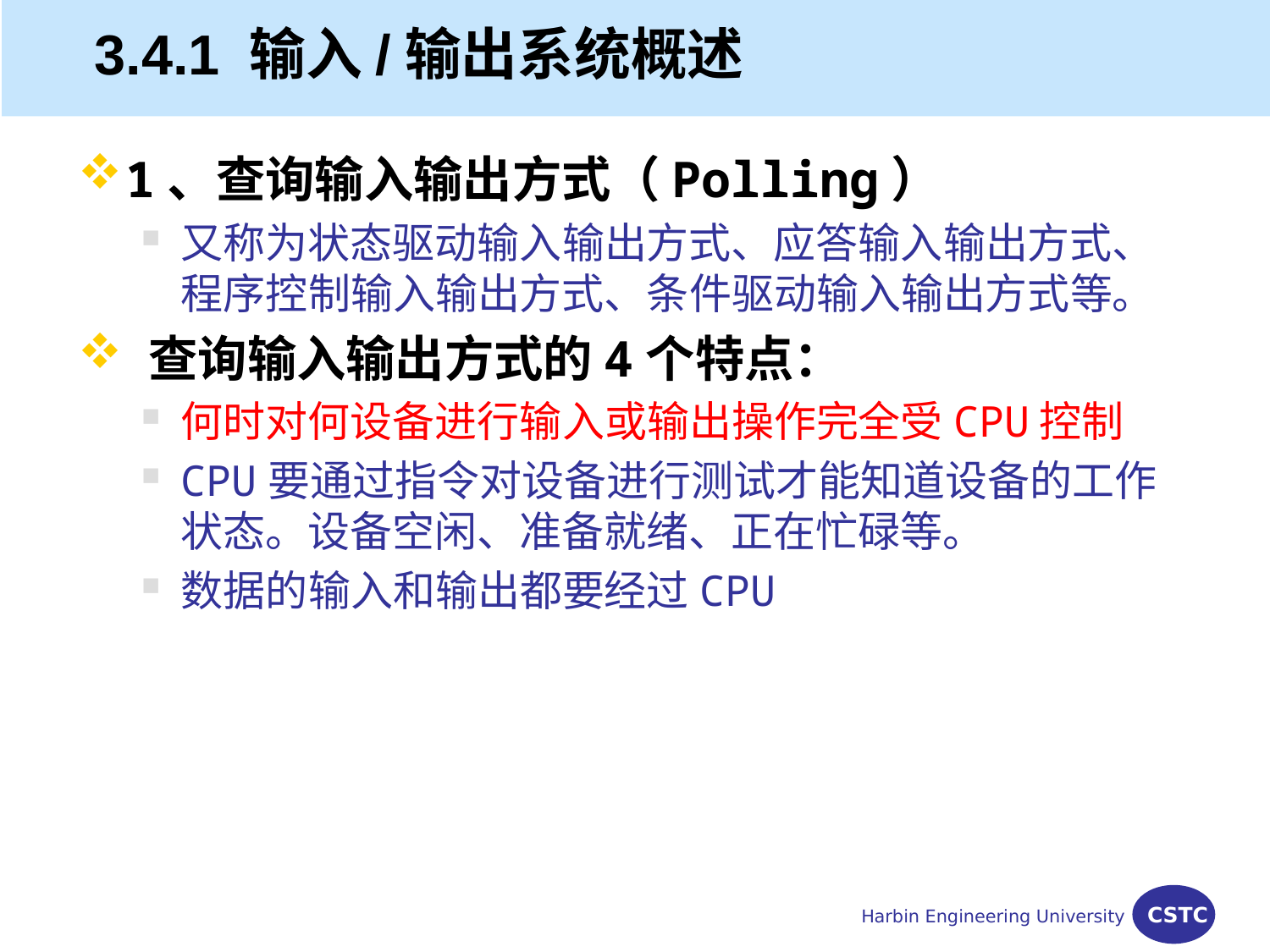

# 3.4.1 输入/输出系统概述
1、查询输入输出方式（Polling）
又称为状态驱动输入输出方式、应答输入输出方式、程序控制输入输出方式、条件驱动输入输出方式等。
 查询输入输出方式的4个特点：
何时对何设备进行输入或输出操作完全受CPU控制
CPU要通过指令对设备进行测试才能知道设备的工作状态。设备空闲、准备就绪、正在忙碌等。
数据的输入和输出都要经过CPU

Harbin Engineering University